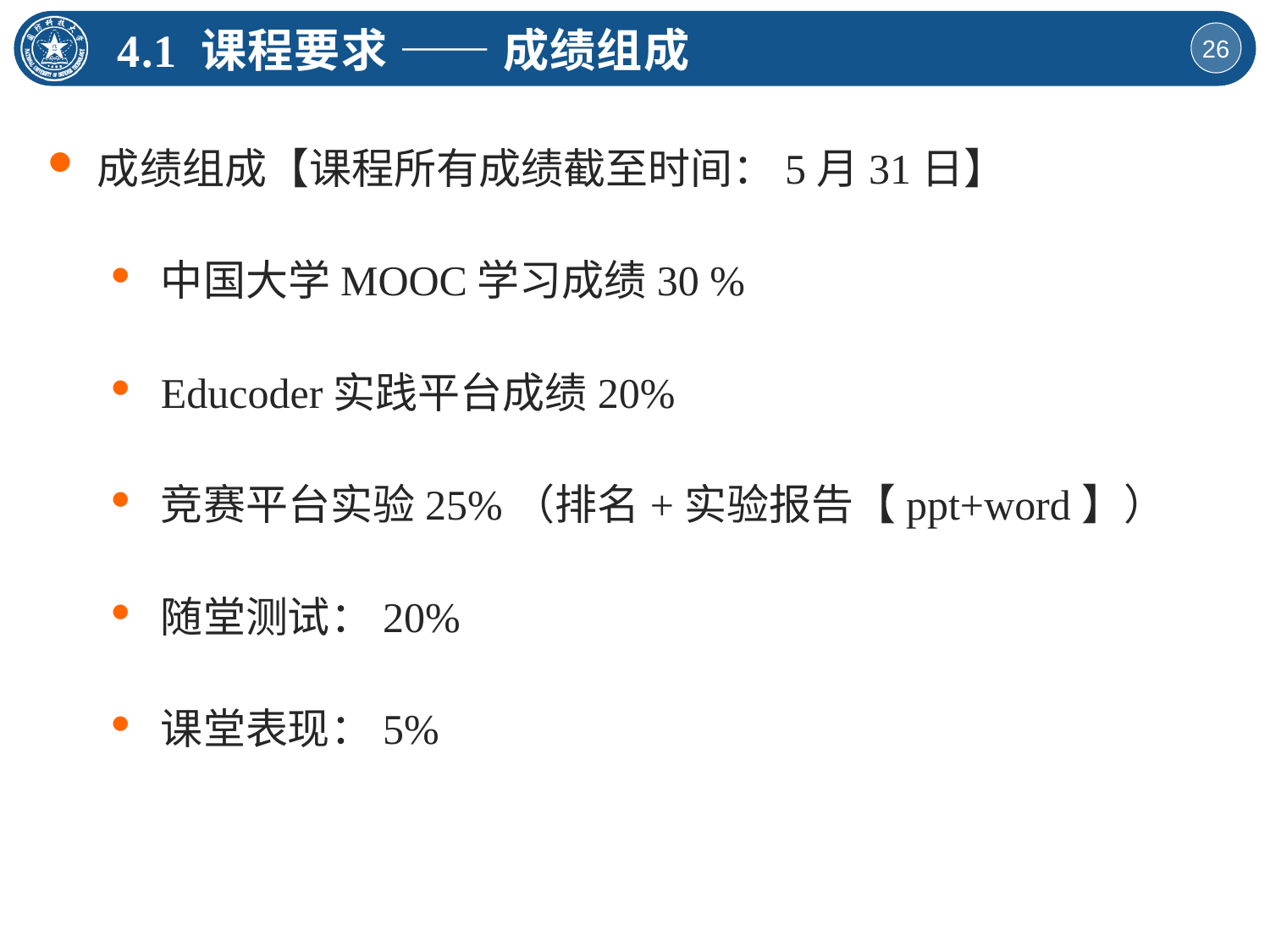

4.1 课程要求 —— 成绩组成
成绩组成【课程所有成绩截至时间：5月31日】
中国大学MOOC学习成绩30 %
Educoder实践平台成绩20%
竞赛平台实验25%（排名+实验报告【ppt+word】）
随堂测试：20%
课堂表现：5%